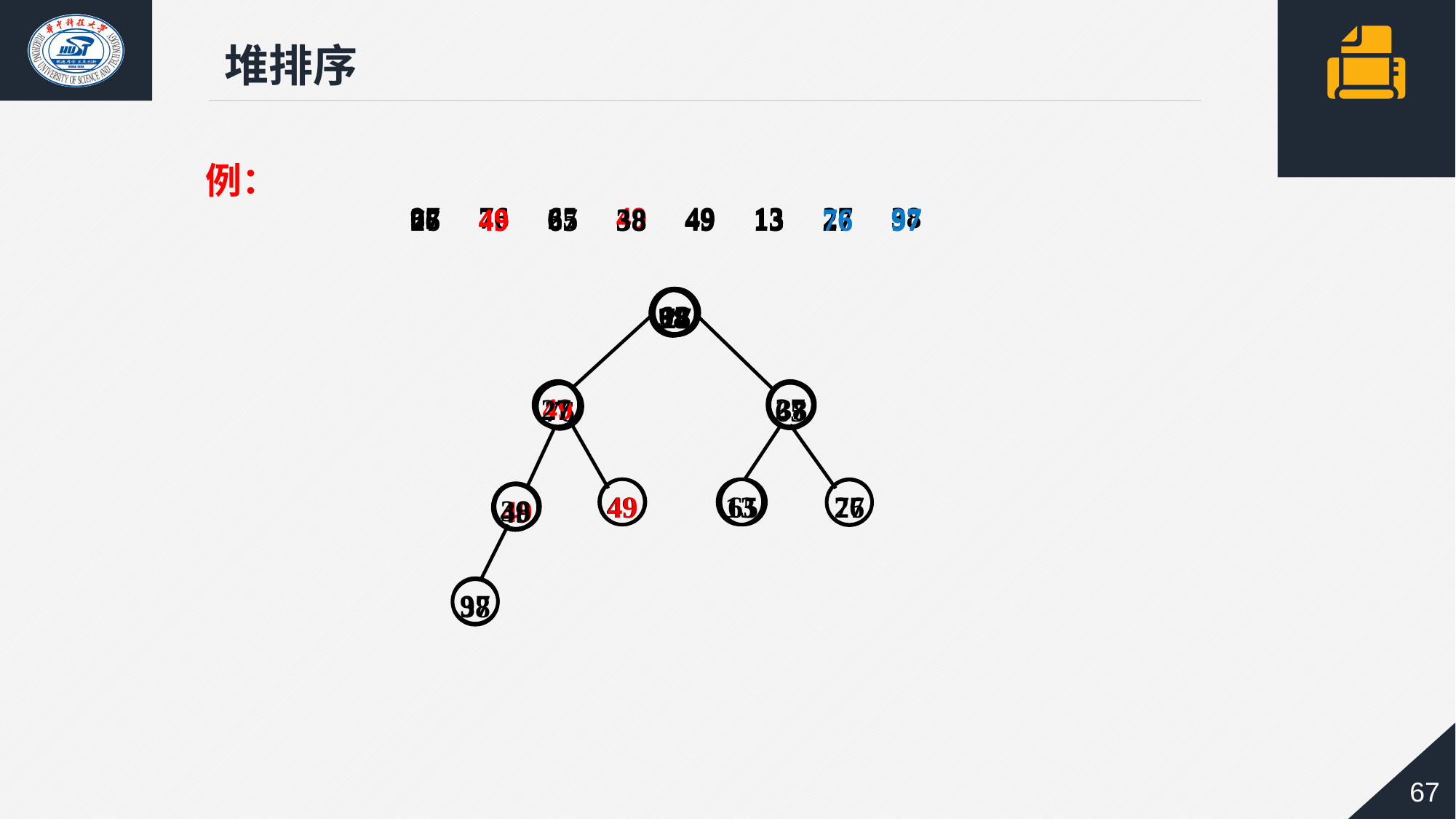

堆排序

例：
97     76     65     49     49     13     27     38
38     76     65     49     49     13     27     97
65     49     27     38     49     13     76     97
76     49     65     38     49     13     27     97
27     49     65     38     49     13     76     97
65
13
97
76
27
38

49
27
27
38
65
76

49
49
13
65
27
76
38
49
49

97
38